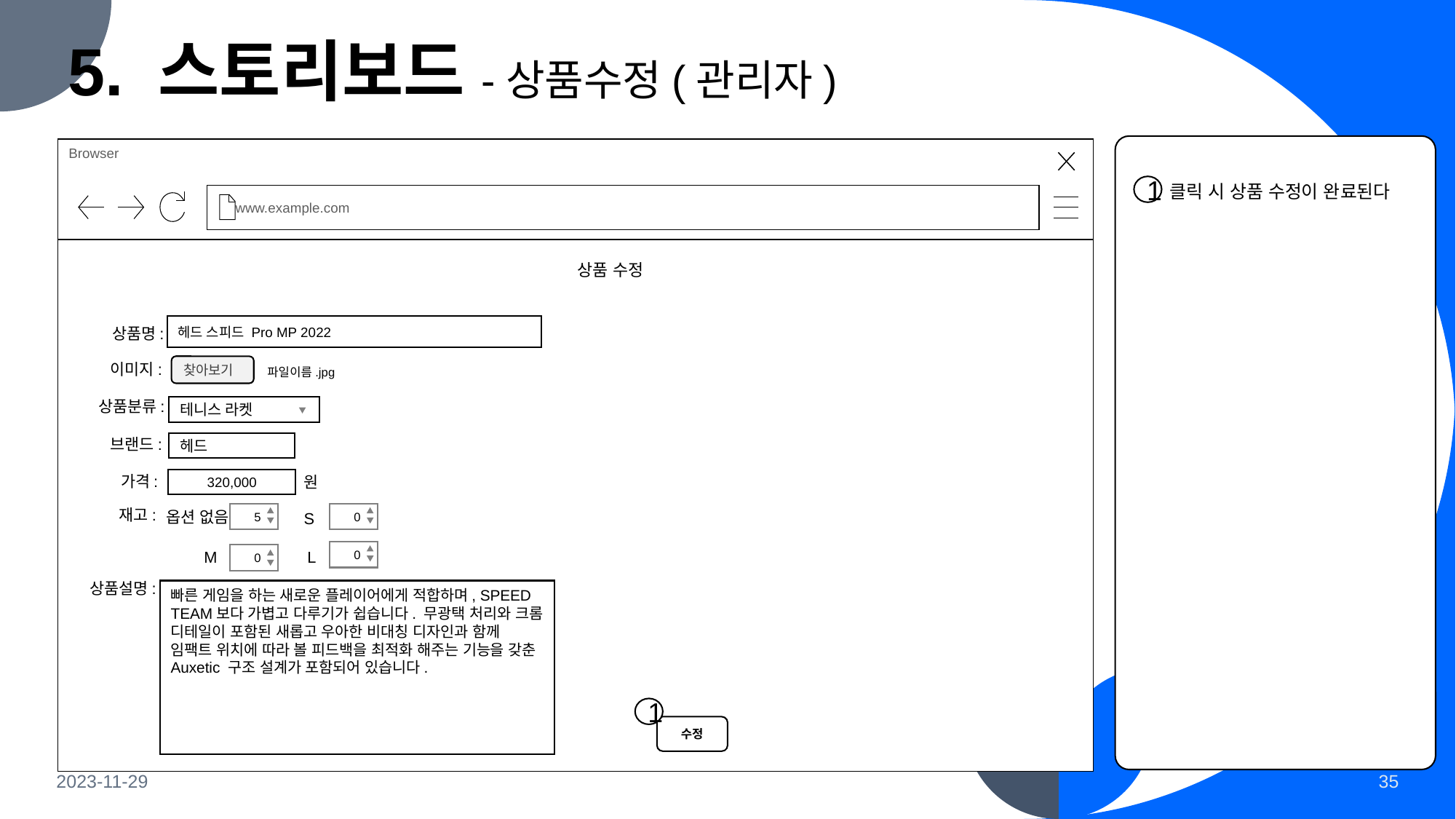

5. 스토리보드-상품수정(관리자)
로그인 페이지로 이동
Browser

www.example.com

클릭 시 상품 수정이 완료된다
1
상품 수정
헤드 스피드 Pro MP 2022
상품명:
이미지:
찾아보기
파일이름.jpg
상품분류:
테니스 라켓

브랜드:
헤드
가격:
원
320,000
재고:
옵션 없음
S
    5
    0

    0
L
M
    0

상품설명:
빠른 게임을 하는 새로운 플레이어에게 적합하며, SPEED TEAM보다 가볍고 다루기가 쉽습니다. 무광택 처리와 크롬 디테일이 포함된 새롭고 우아한 비대칭 디자인과 함께 임팩트 위치에 따라 볼 피드백을 최적화 해주는 기능을 갖춘 Auxetic 구조 설계가 포함되어 있습니다.

1
수정
2023-11-29
35